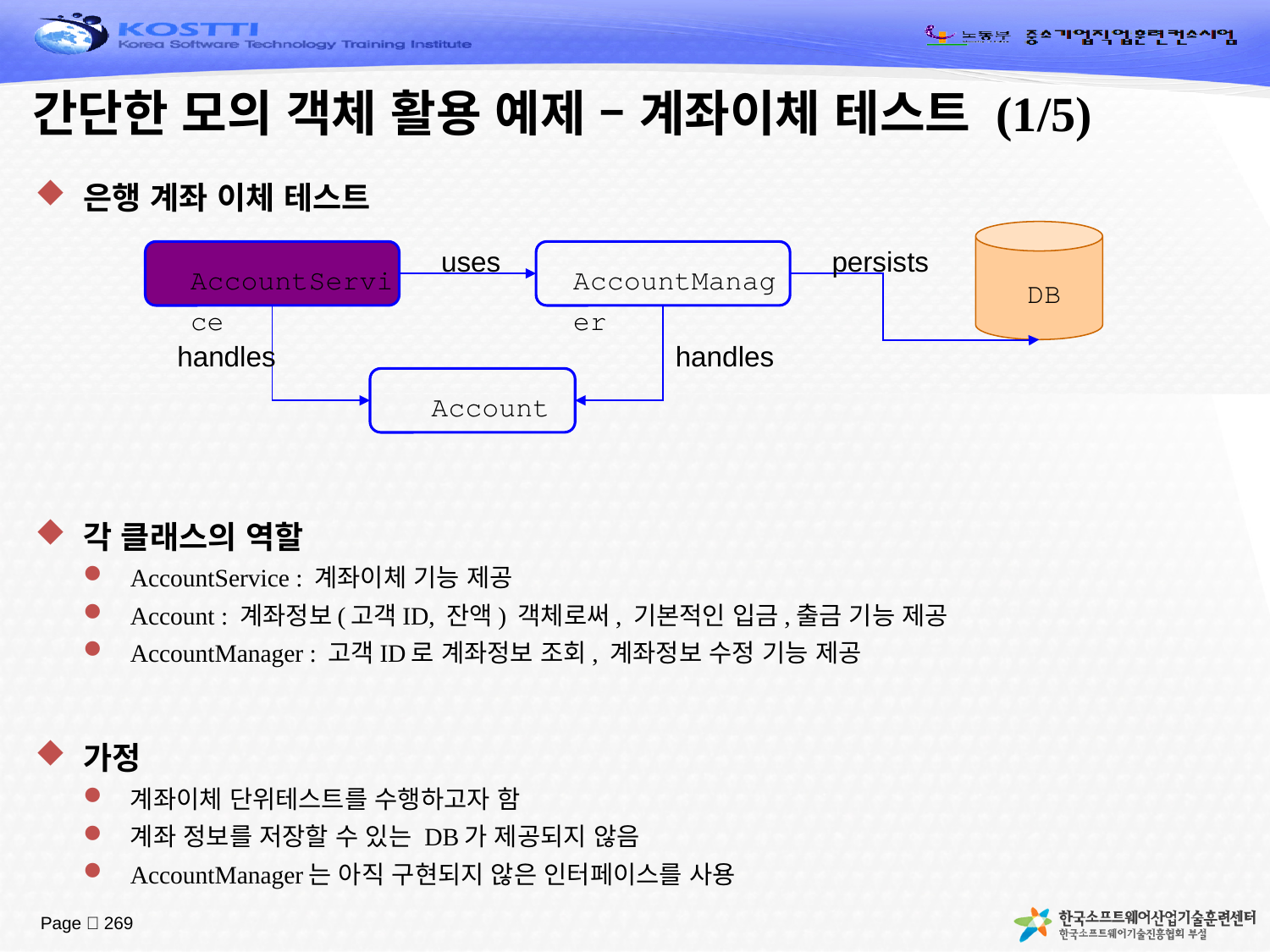

# 간단한 모의 객체 활용 예제 – 계좌이체 테스트 (1/5)
은행 계좌 이체 테스트

각 클래스의 역할
AccountService : 계좌이체 기능 제공
Account : 계좌정보(고객ID, 잔액) 객체로써, 기본적인 입금,출금 기능 제공
AccountManager : 고객ID로 계좌정보 조회, 계좌정보 수정 기능 제공

가정
계좌이체 단위테스트를 수행하고자 함
계좌 정보를 저장할 수 있는 DB가 제공되지 않음
AccountManager는 아직 구현되지 않은 인터페이스를 사용

uses
persists

AccountService
AccountManager
DB
handles
handles

Account